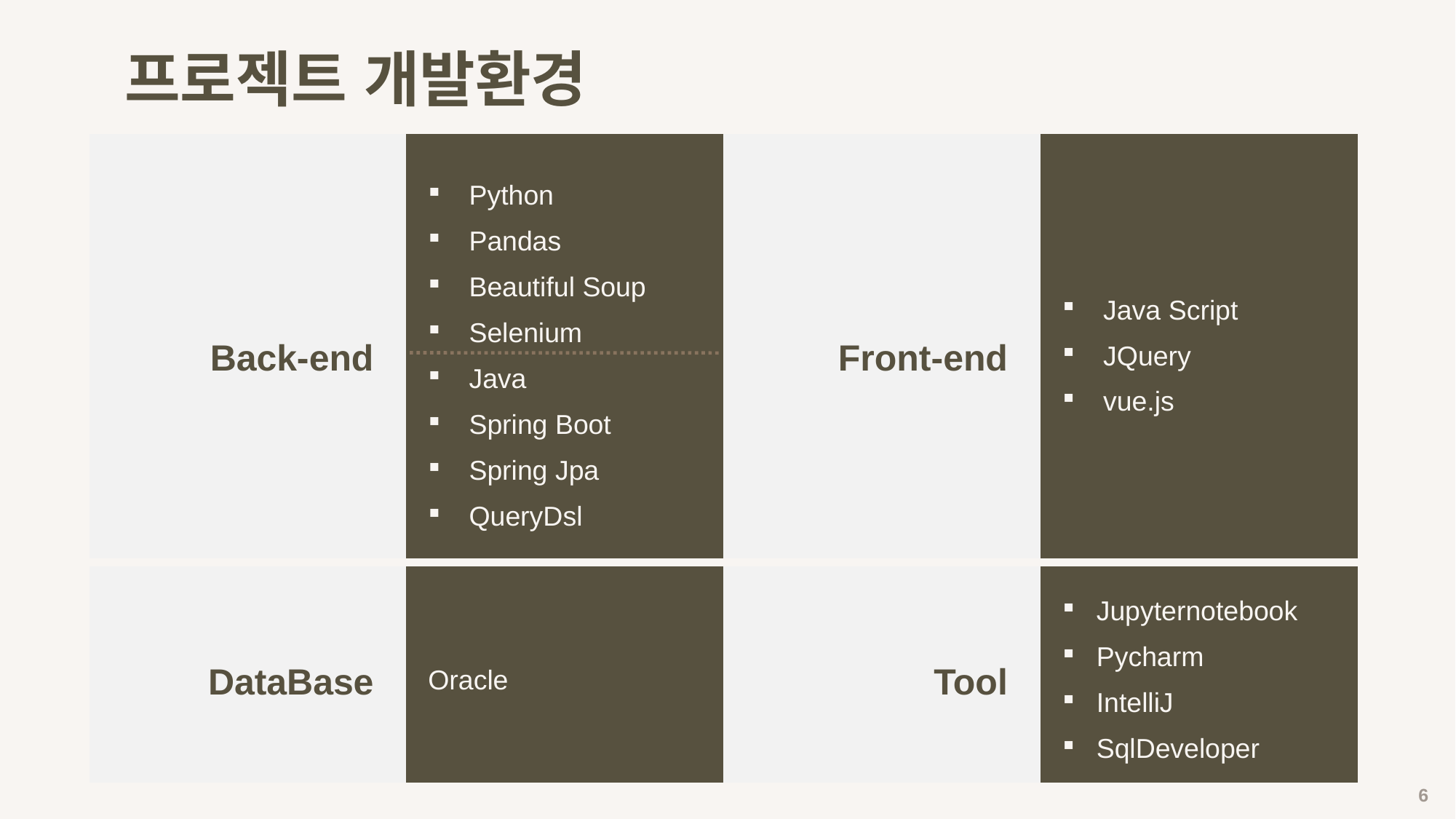

프로젝트 개발환경
| Back-end | Python Pandas Beautiful Soup Selenium  Java Spring Boot Spring Jpa QueryDsl | Front-end | Java Script JQuery vue.js |
| --- | --- | --- | --- |
| DataBase | Oracle | Tool | Jupyternotebook Pycharm IntelliJ SqlDeveloper |
 6